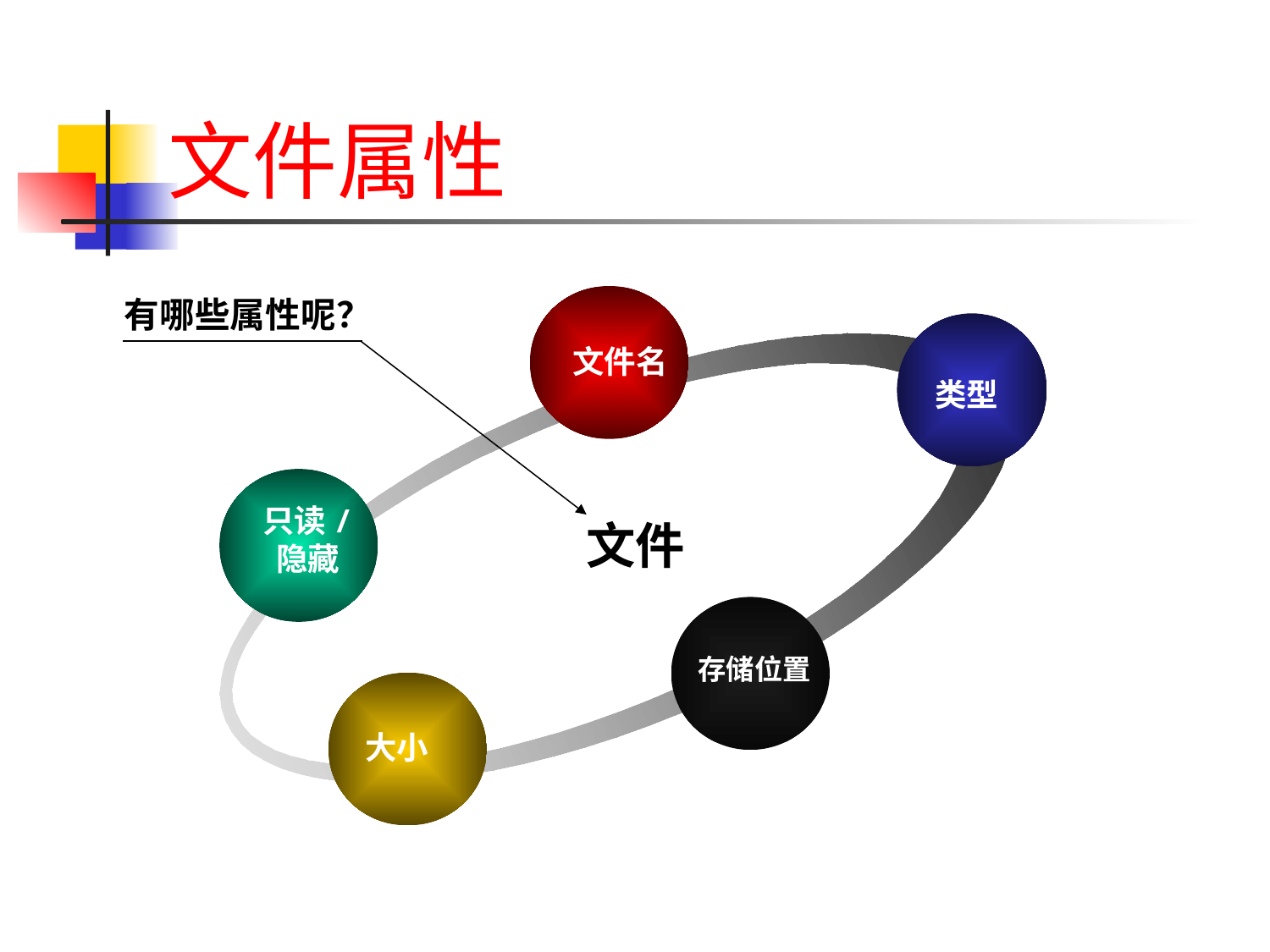

# 文件属性
有哪些属性呢？

文件

文件名
类型

只读/
隐藏

存储位置

大小

62